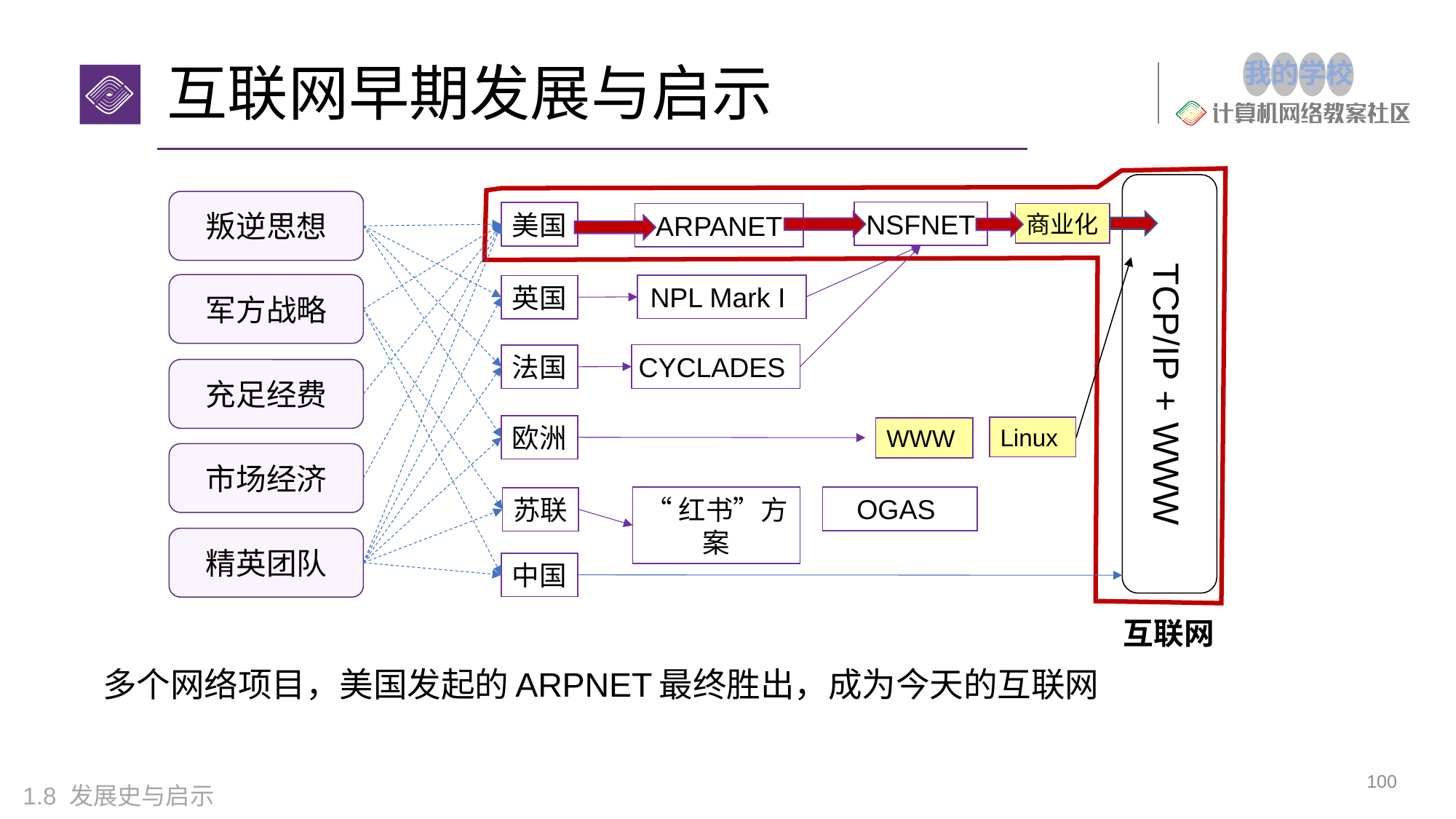

# 互联网早期发展与启示

叛逆思想
NSFNET
美国
ARPANET
商业化

军方战略
NPL Mark I
英国
CYCLADES
法国
充足经费
TCP/IP + WWW
欧洲
Linux
WWW
市场经济
OGAS
“红书”方案
苏联
精英团队
中国
互联网
多个网络项目，美国发起的ARPNET最终胜出，成为今天的互联网
100
1.8 发展史与启示